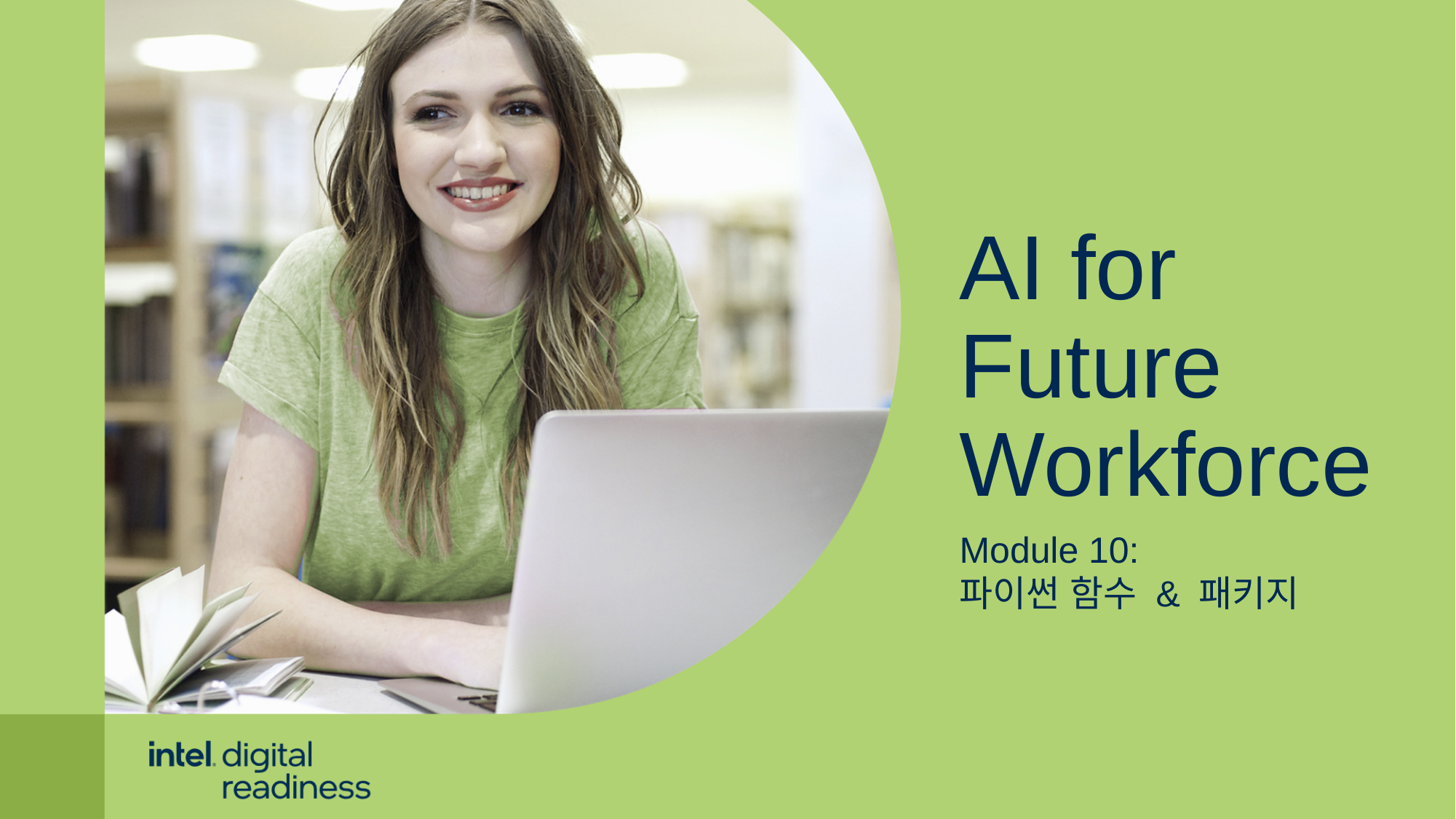

AI for
Future Workforce
Module 10:
파이썬 함수 & 패키지